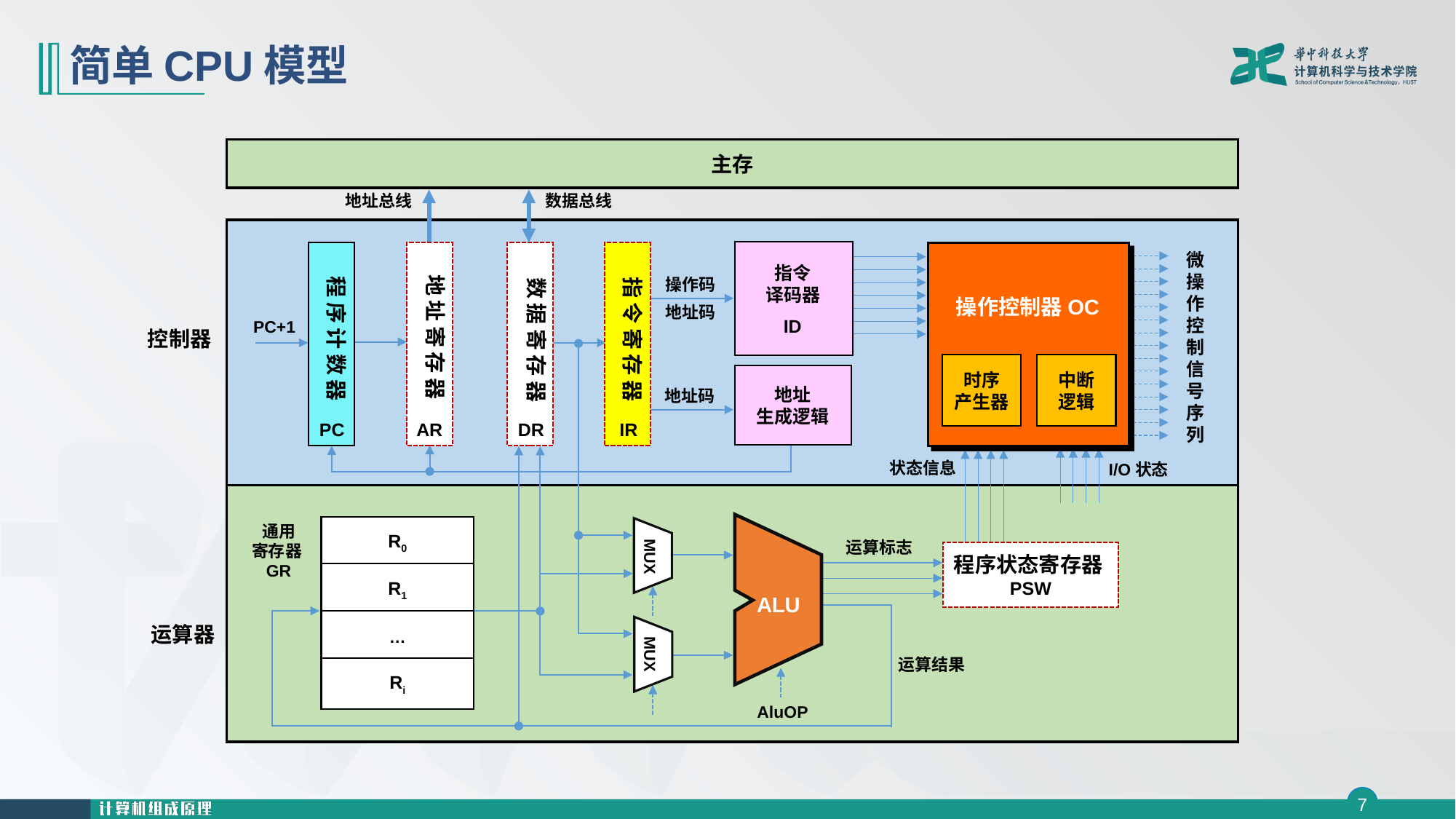

# 简单CPU模型
主存
数据总线
地址总线

微操作控制信号序列
指令
译码器
操作码
地址寄存器
程序计数器
指令寄存器
数据寄存器
操作控制器OC
地址码

PC+1
ID
控制器

中断
逻辑
时序
产生器
地址
生成逻辑
地址码
PC
AR
DR
IR
状态信息
I/O状态

R0
R1
…
Ri

MUX
运算标志
通用
寄存器GR
程序状态寄存器PSW

ALU
运算器
MUX

运算结果
AluOP